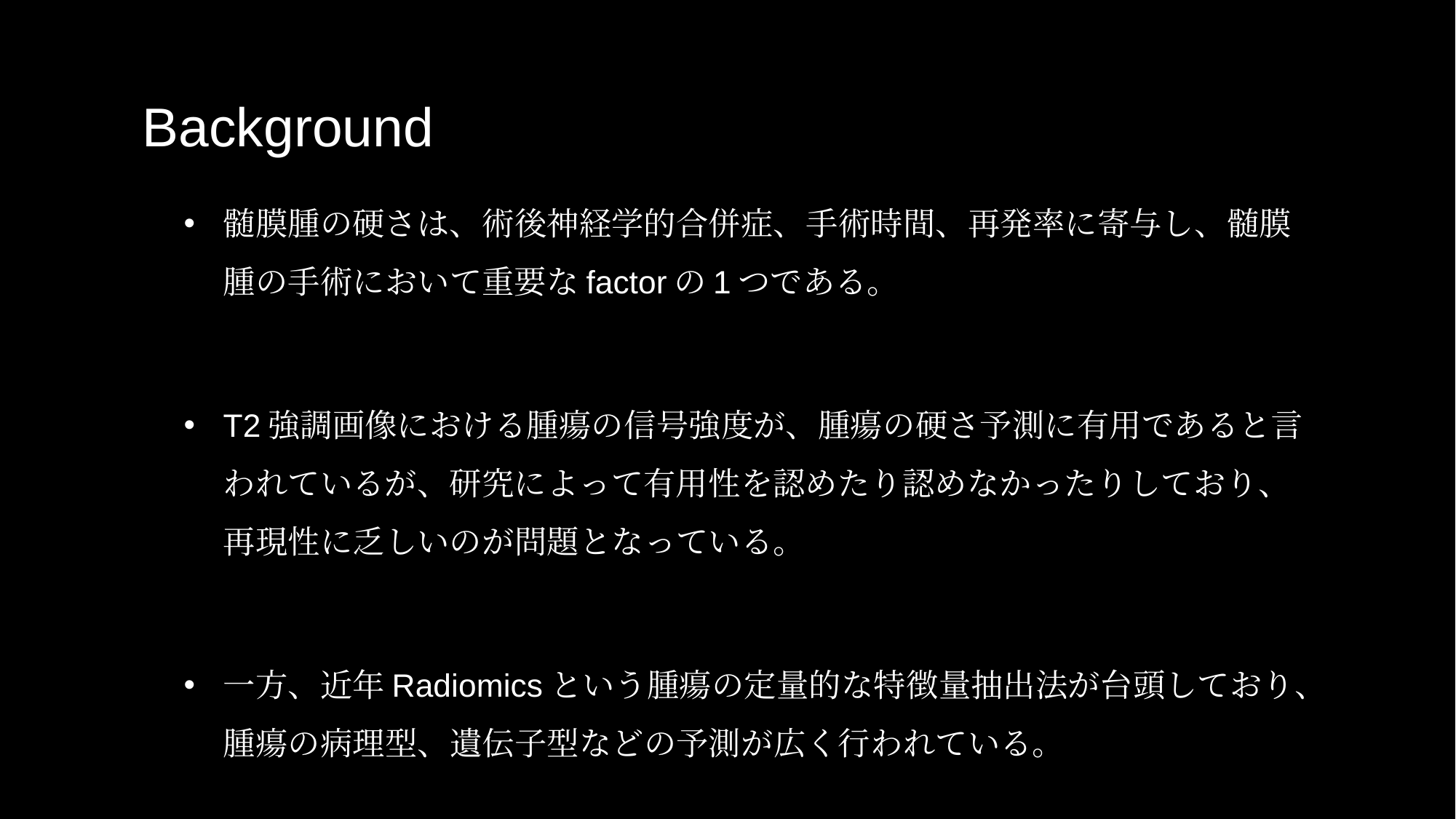

# Background
髄膜腫の硬さは、術後神経学的合併症、手術時間、再発率に寄与し、髄膜腫の手術において重要なfactorの1つである。

T2強調画像における腫瘍の信号強度が、腫瘍の硬さ予測に有用であると言われているが、研究によって有用性を認めたり認めなかったりしており、再現性に乏しいのが問題となっている。

一方、近年Radiomicsという腫瘍の定量的な特徴量抽出法が台頭しており、腫瘍の病理型、遺伝子型などの予測が広く行われている。